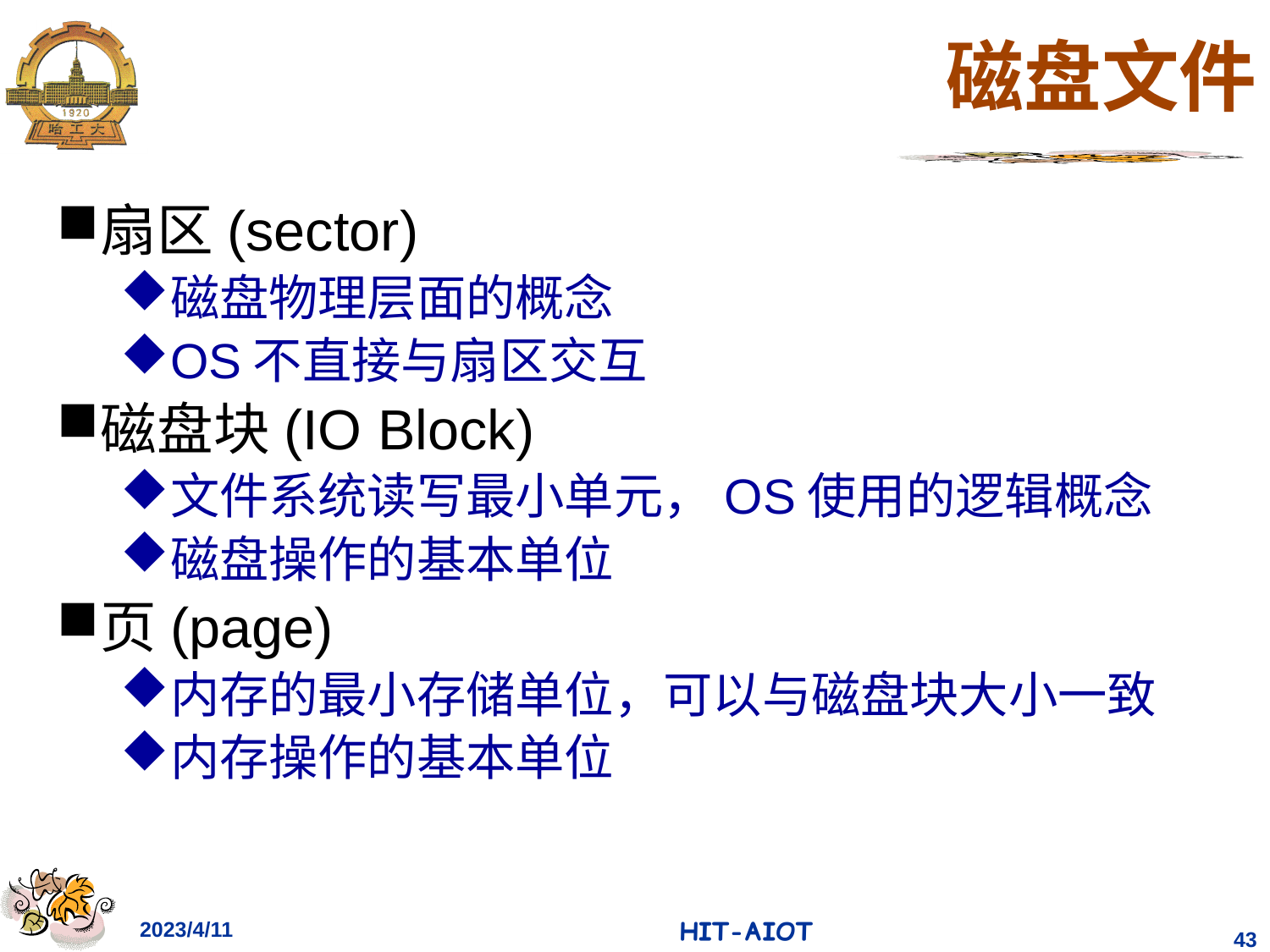

# 磁盘文件
扇区(sector)
磁盘物理层面的概念
OS不直接与扇区交互
磁盘块(IO Block)
文件系统读写最小单元，OS使用的逻辑概念
磁盘操作的基本单位
页(page)
内存的最小存储单位，可以与磁盘块大小一致
内存操作的基本单位
2023/4/11
HIT-AIOT
43